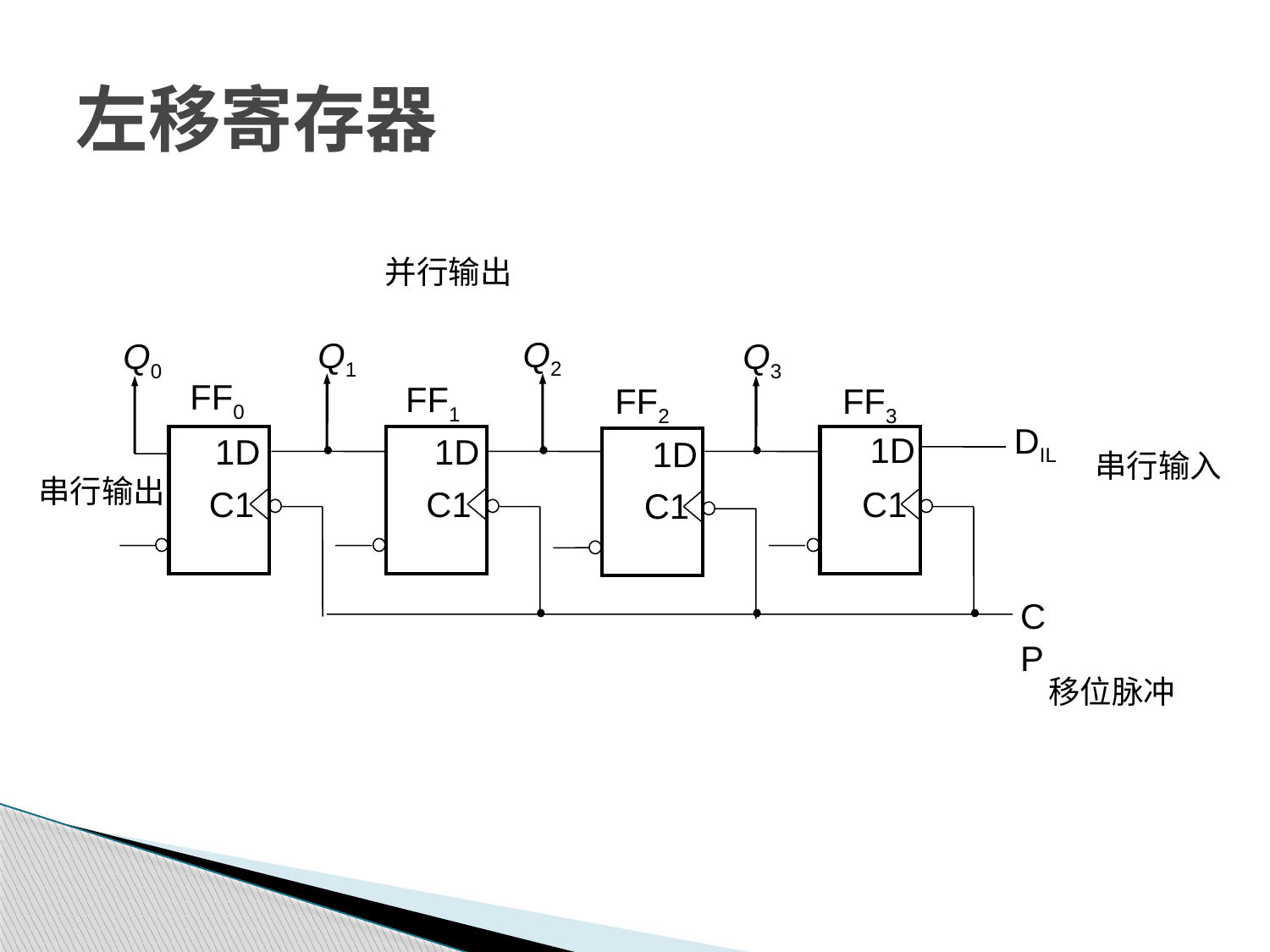

# 左移寄存器
并行输出
Q2
Q1
Q0
Q3
FF0
FF1
FF2
FF3

DIL
1D
1D
1D
1D

C1
C1
C1
C1

CP

串行输入
串行输出
移位脉冲